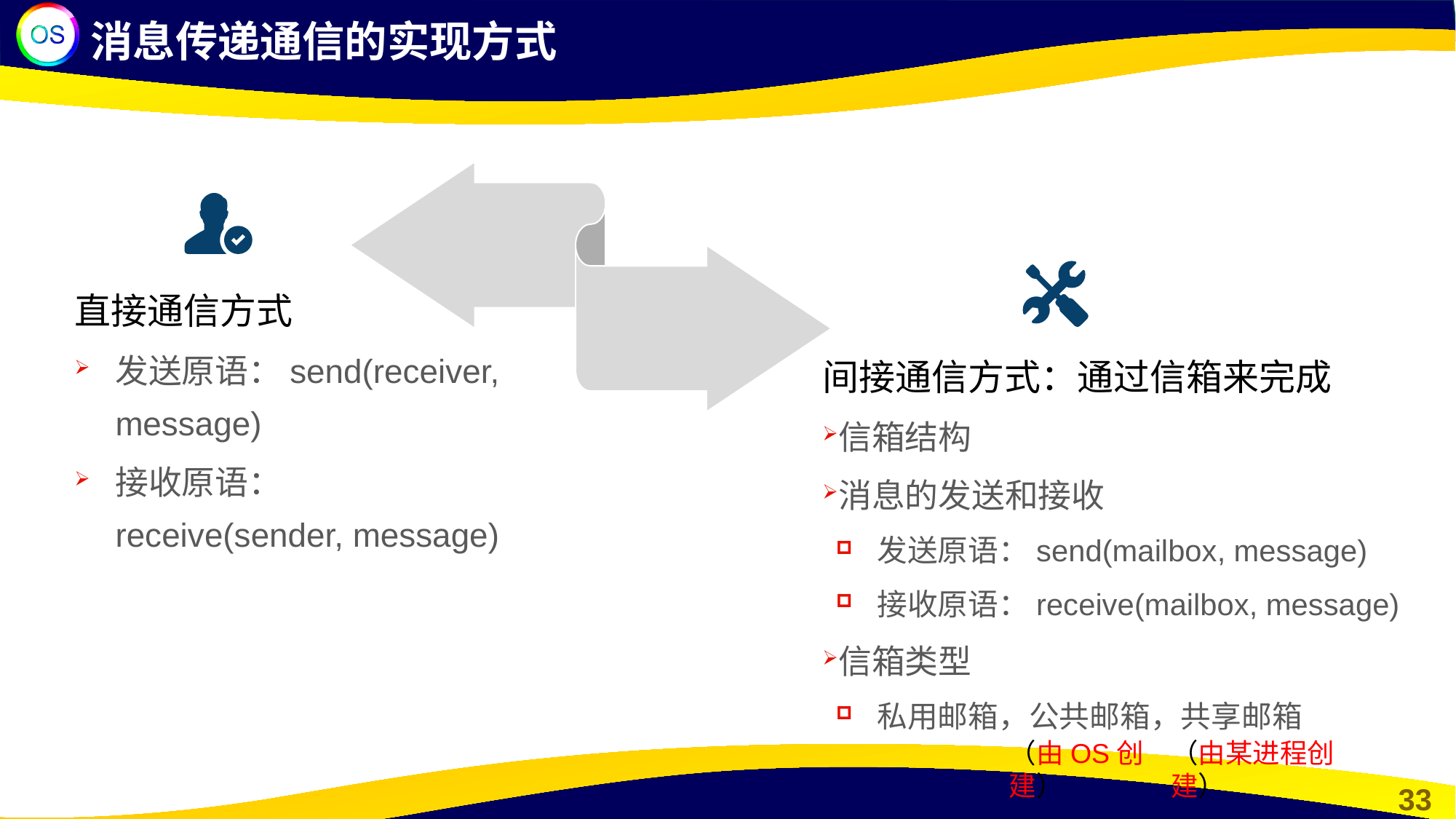

消息传递通信的实现方式

直接通信方式
发送原语：send(receiver, message)
接收原语：receive(sender, message)
间接通信方式：通过信箱来完成
信箱结构
消息的发送和接收
发送原语：send(mailbox, message)
接收原语：receive(mailbox, message)
信箱类型
私用邮箱，公共邮箱，共享邮箱
（由OS创建）
（由某进程创建）